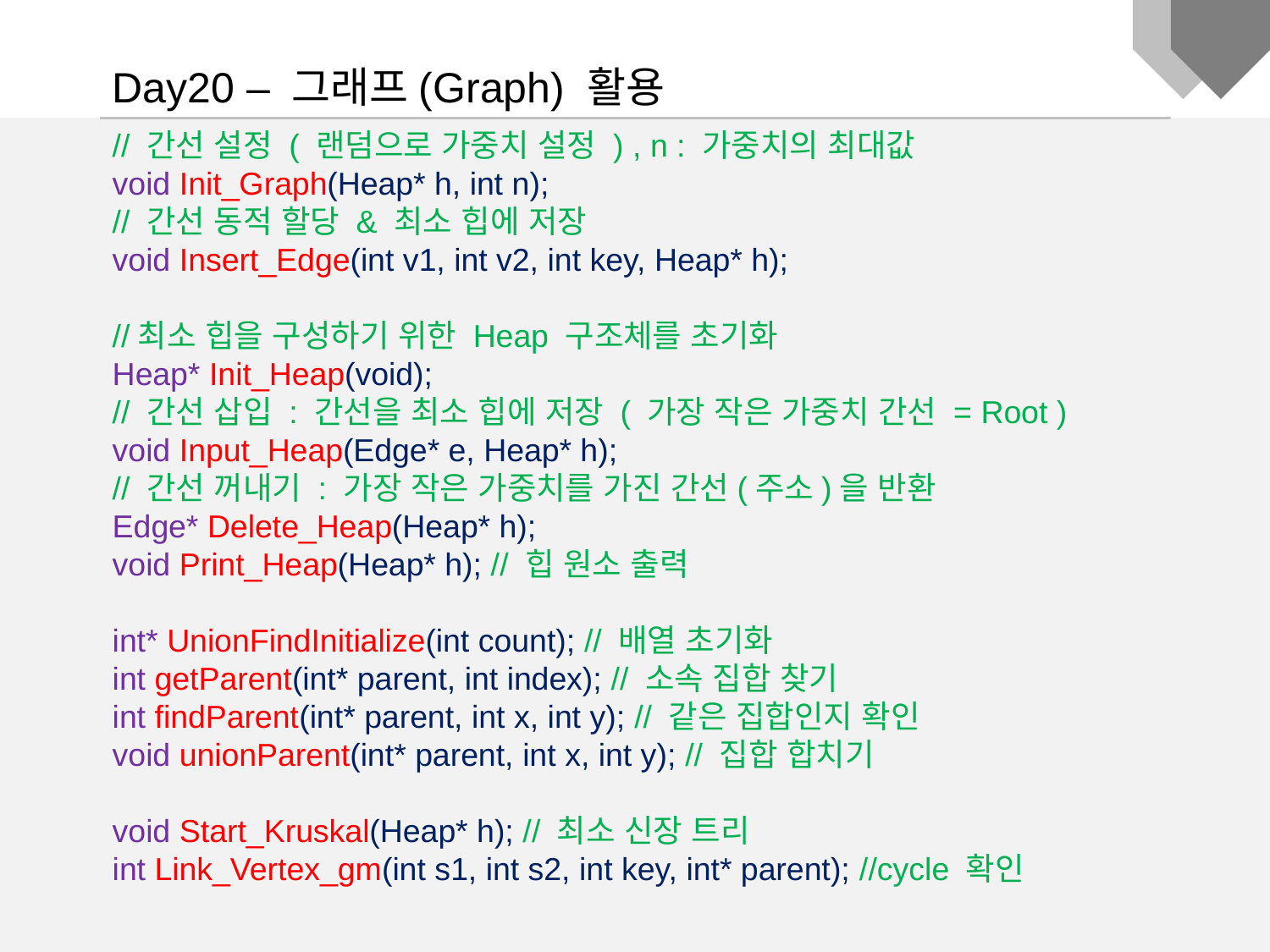

Day20 – 그래프(Graph) 활용
// 간선 설정 ( 랜덤으로 가중치 설정 ) , n : 가중치의 최대값
void Init_Graph(Heap* h, int n);
// 간선 동적 할당 & 최소 힙에 저장
void Insert_Edge(int v1, int v2, int key, Heap* h);

//최소 힙을 구성하기 위한 Heap 구조체를 초기화
Heap* Init_Heap(void);
// 간선 삽입 : 간선을 최소 힙에 저장 ( 가장 작은 가중치 간선 = Root )
void Input_Heap(Edge* e, Heap* h);
// 간선 꺼내기 : 가장 작은 가중치를 가진 간선(주소)을 반환
Edge* Delete_Heap(Heap* h);
void Print_Heap(Heap* h); // 힙 원소 출력

int* UnionFindInitialize(int count); // 배열 초기화
int getParent(int* parent, int index); // 소속 집합 찾기
int findParent(int* parent, int x, int y); // 같은 집합인지 확인
void unionParent(int* parent, int x, int y); // 집합 합치기

void Start_Kruskal(Heap* h); // 최소 신장 트리
int Link_Vertex_gm(int s1, int s2, int key, int* parent); //cycle 확인